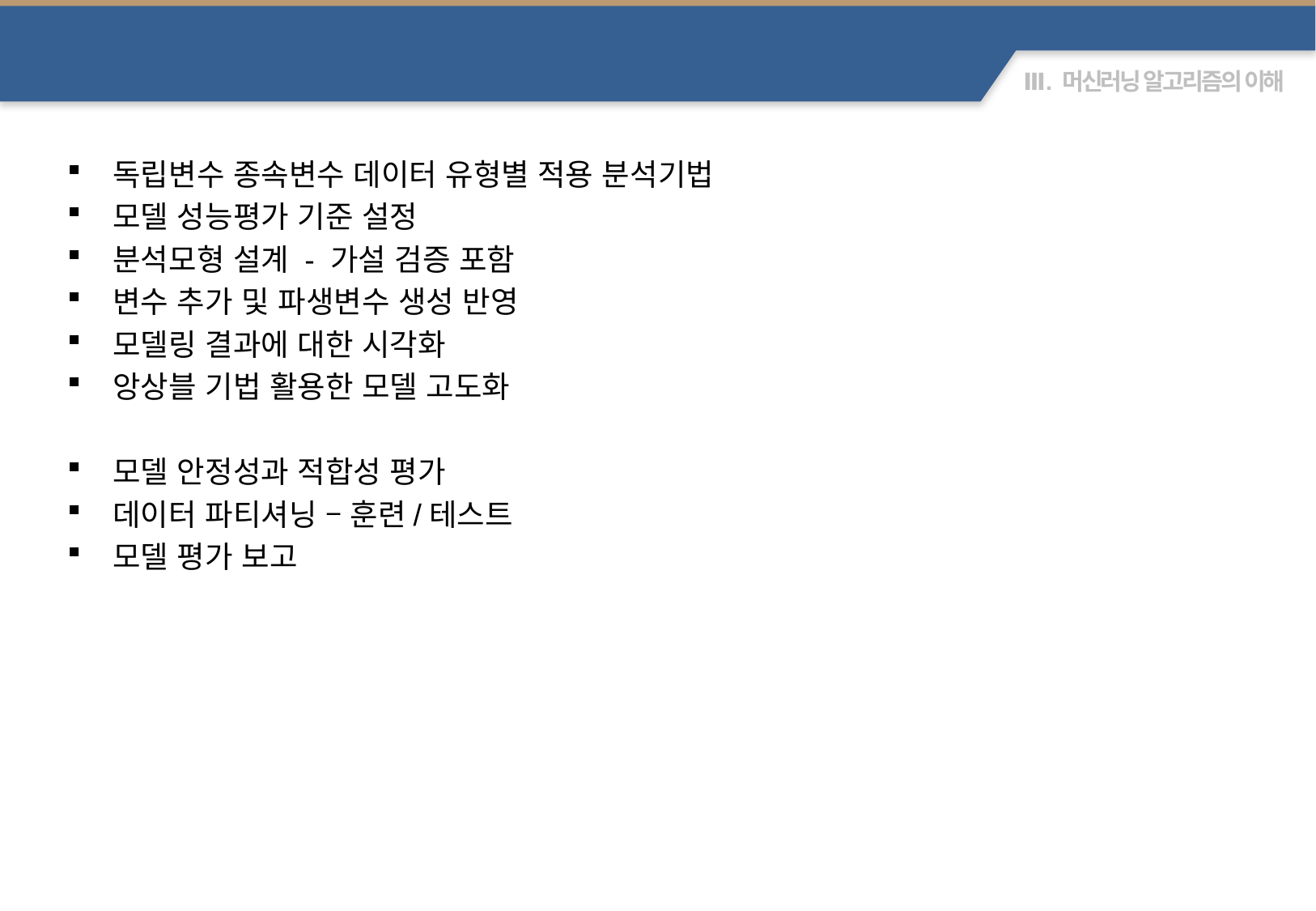

모델 개발과 모델  평가 – 주요 항목 list
독립변수 종속변수 데이터 유형별 적용 분석기법
모델 성능평가 기준 설정
분석모형 설계 - 가설 검증 포함
변수 추가 및 파생변수 생성 반영
모델링 결과에 대한 시각화
앙상블 기법 활용한 모델 고도화

모델 안정성과 적합성 평가
데이터 파티셔닝 – 훈련/테스트
모델 평가 보고